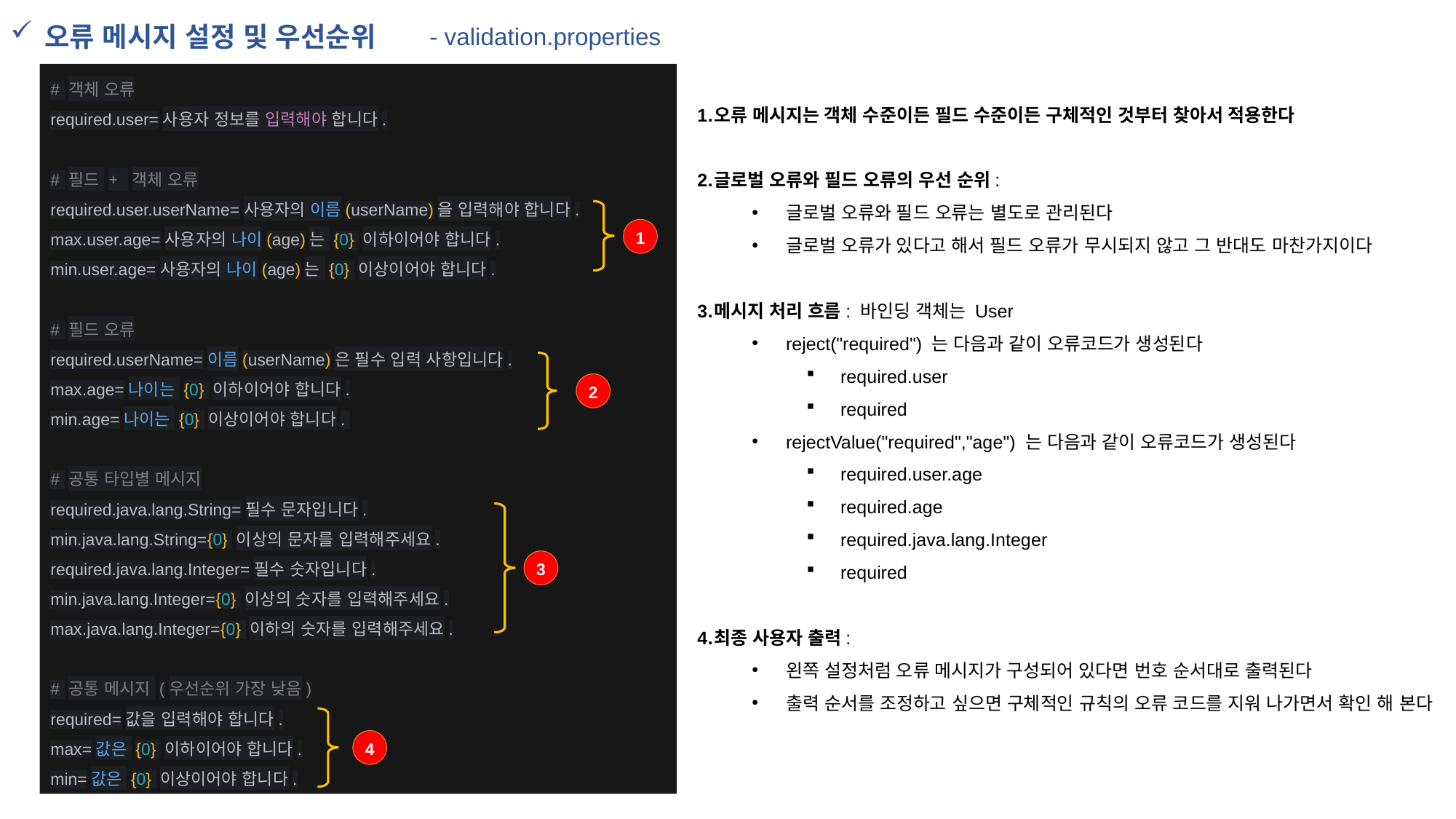

오류 메시지 설정 및 우선순위
- validation.properties
# 객체 오류 required.user=사용자 정보를 입력해야 합니다.
# 필드 + 객체 오류
required.user.userName=사용자의 이름(userName)을 입력해야 합니다.
max.user.age=사용자의 나이(age)는 {0} 이하이어야 합니다.
min.user.age=사용자의 나이(age)는 {0} 이상이어야 합니다.

# 필드 오류
required.userName=이름(userName)은 필수 입력 사항입니다.
max.age=나이는 {0} 이하이어야 합니다.
min.age=나이는 {0} 이상이어야 합니다.
# 공통 타입별 메시지
required.java.lang.String=필수 문자입니다.
min.java.lang.String={0} 이상의 문자를 입력해주세요.
required.java.lang.Integer=필수 숫자입니다.
min.java.lang.Integer={0} 이상의 숫자를 입력해주세요.
max.java.lang.Integer={0} 이하의 숫자를 입력해주세요.
# 공통 메시지 (우선순위 가장 낮음)
required=값을 입력해야 합니다.
max=값은 {0} 이하이어야 합니다.
min=값은 {0} 이상이어야 합니다.
오류 메시지는 객체 수준이든 필드 수준이든 구체적인 것부터 찾아서 적용한다

글로벌 오류와 필드 오류의 우선 순위:
글로벌 오류와 필드 오류는 별도로 관리된다
글로벌 오류가 있다고 해서 필드 오류가 무시되지 않고 그 반대도 마찬가지이다

메시지 처리 흐름: 바인딩 객체는 User
reject("required") 는 다음과 같이 오류코드가 생성된다
required.user
required
rejectValue("required","age") 는 다음과 같이 오류코드가 생성된다
required.user.age
required.age
required.java.lang.Integer
required

최종 사용자 출력:
왼쪽 설정처럼 오류 메시지가 구성되어 있다면 번호 순서대로 출력된다
출력 순서를 조정하고 싶으면 구체적인 규칙의 오류 코드를 지워 나가면서 확인 해 본다

1

2

3

4